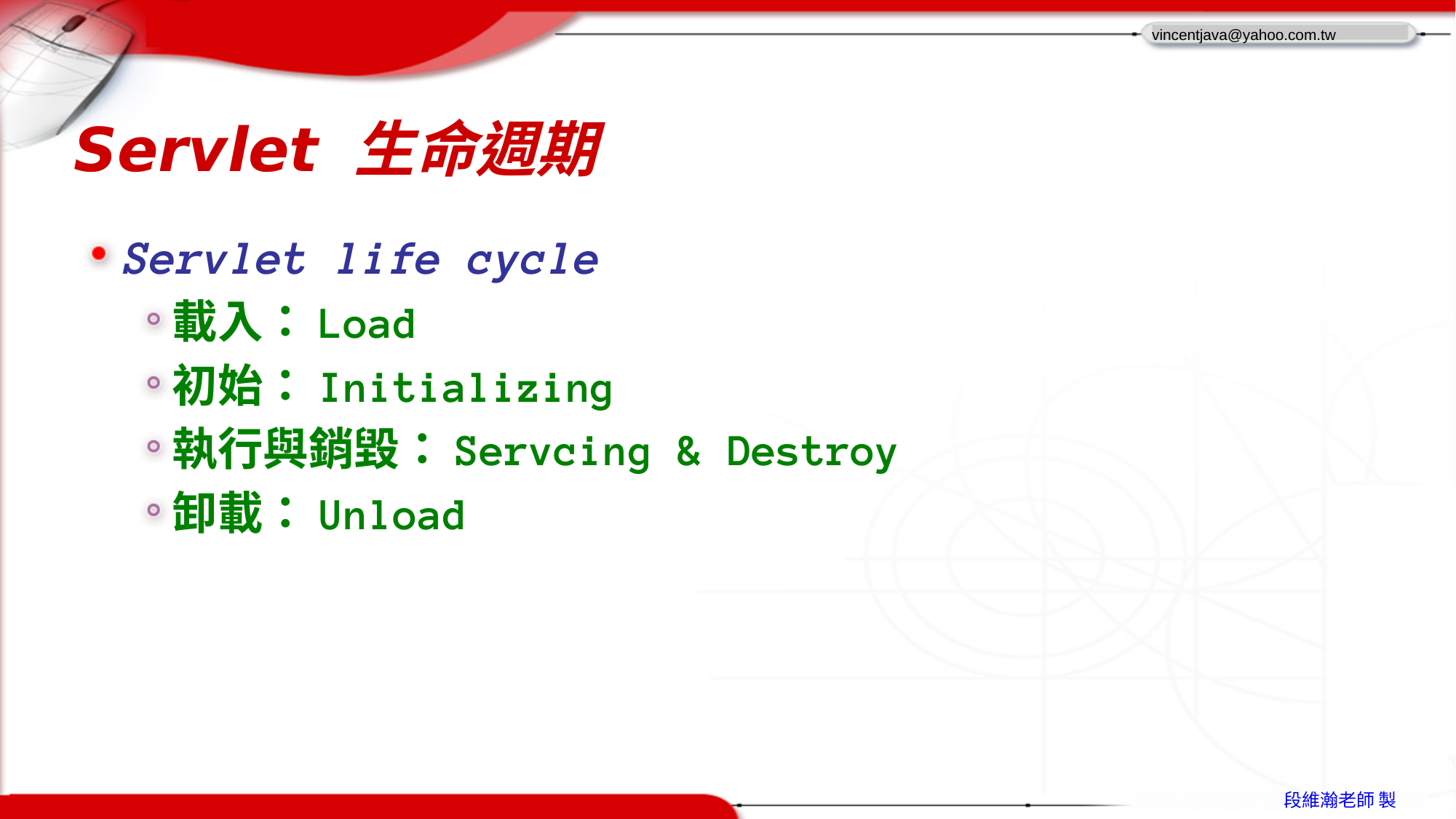

# Servlet 生命週期
Servlet life cycle
載入：Load
初始：Initializing
執行與銷毀：Servcing & Destroy
卸載：Unload